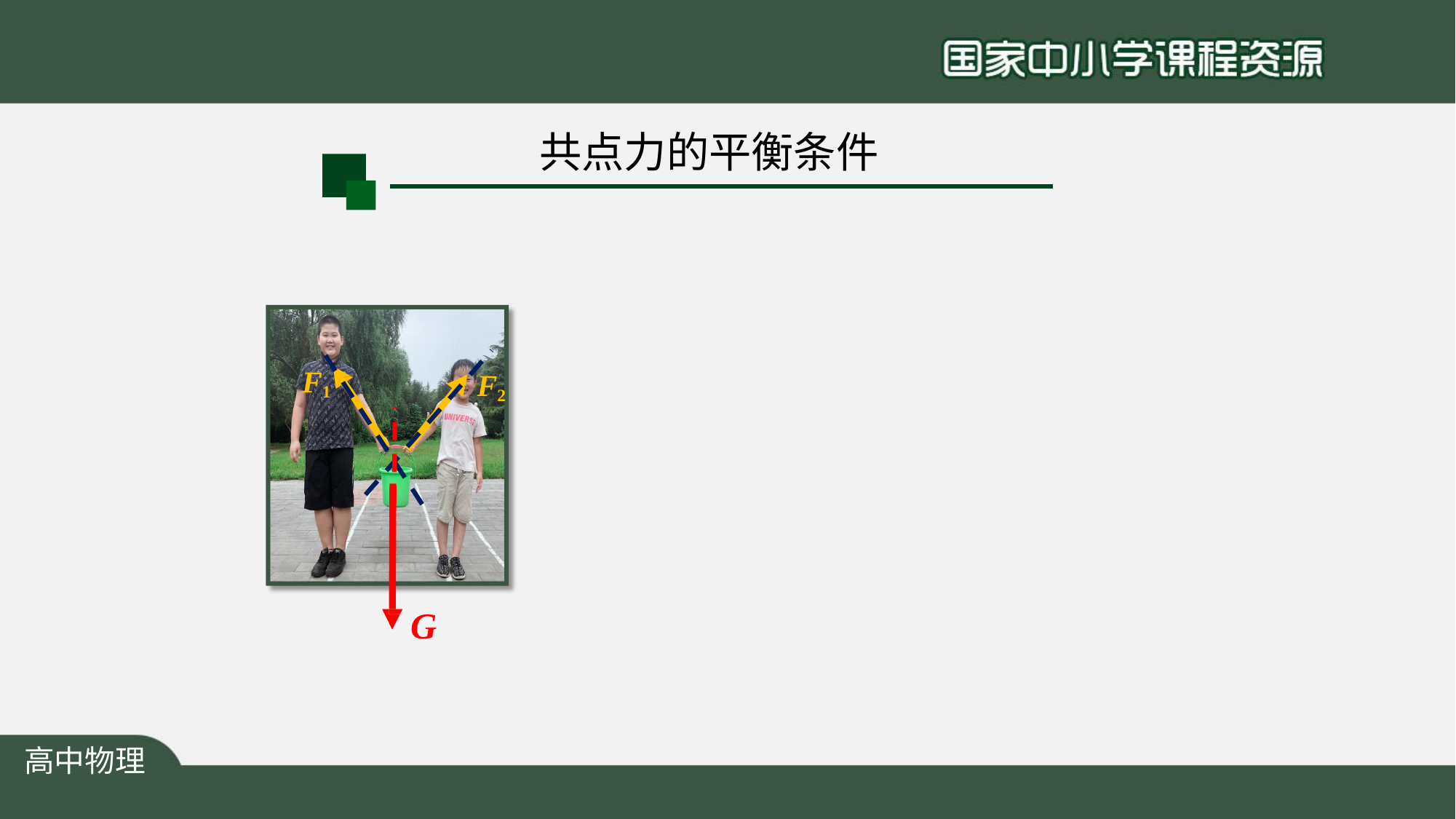

# 共点力的平衡条件

F1

F1
F2

G
高中物理